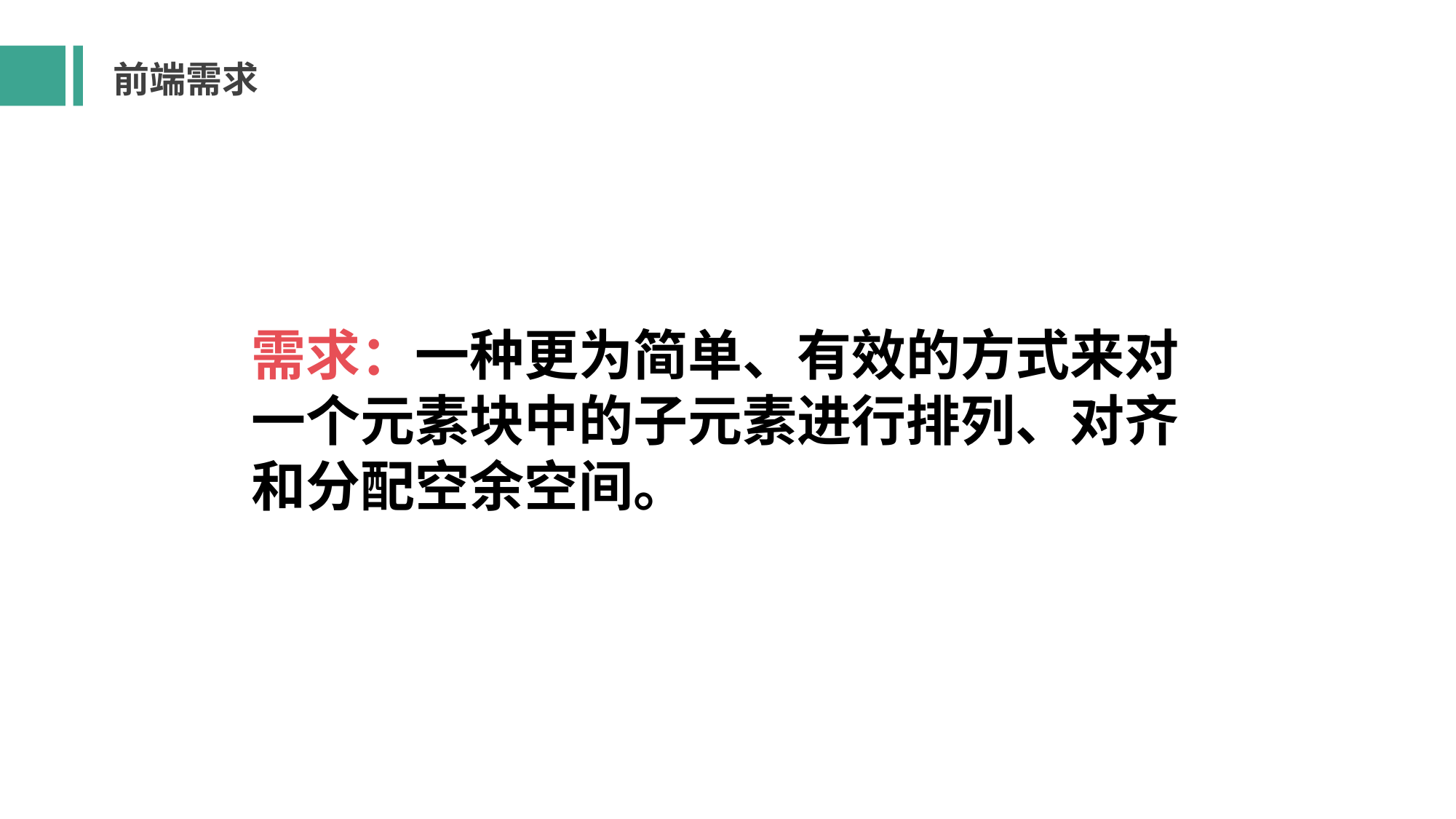

前端需求
需求：一种更为简单、有效的方式来对一个元素块中的子元素进行排列、对齐和分配空余空间。